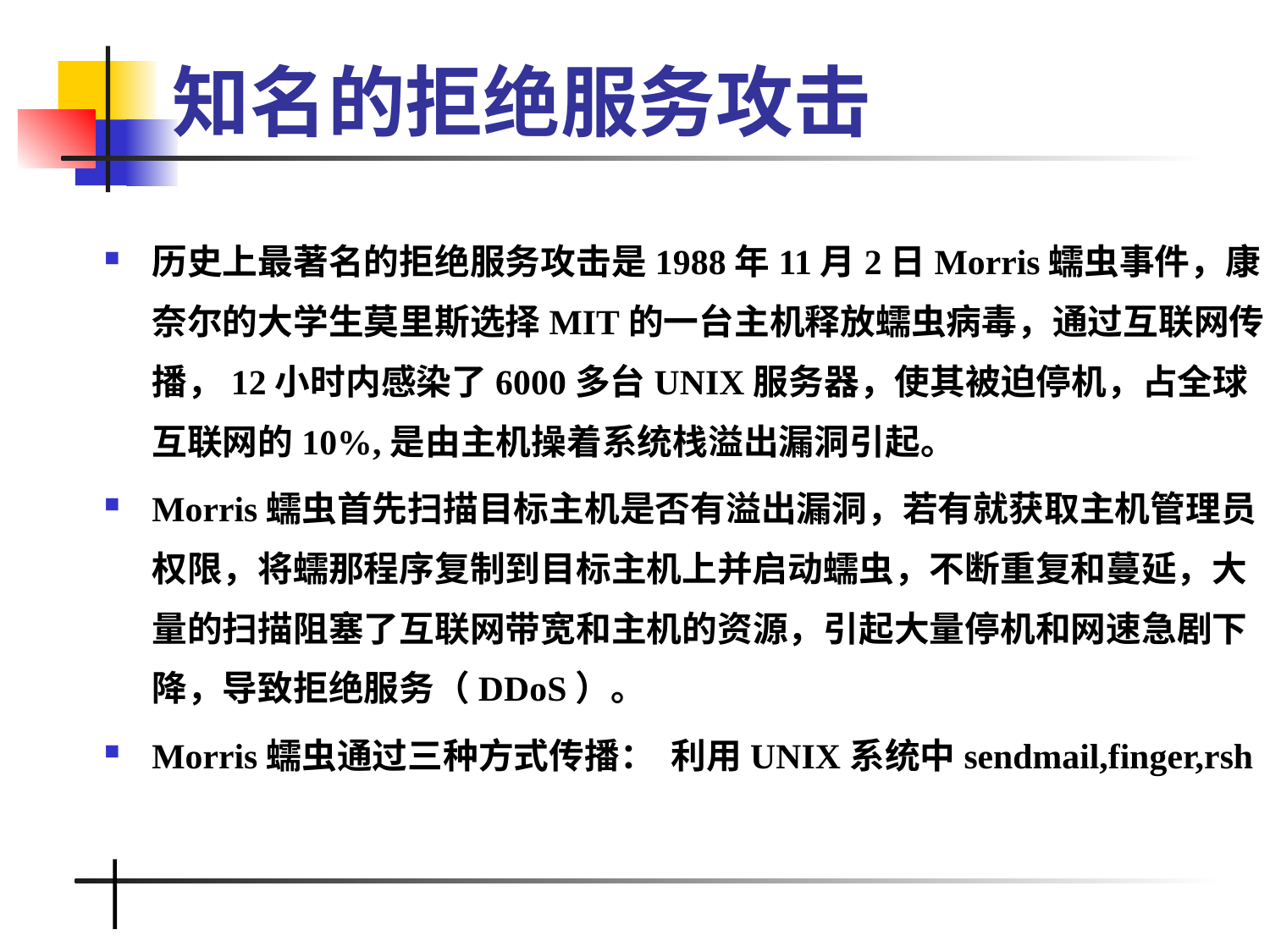

# 知名的拒绝服务攻击
历史上最著名的拒绝服务攻击是1988年11月2日Morris蠕虫事件，康奈尔的大学生莫里斯选择MIT的一台主机释放蠕虫病毒，通过互联网传播，12小时内感染了6000多台UNIX服务器，使其被迫停机，占全球互联网的10%,是由主机操着系统栈溢出漏洞引起。
Morris蠕虫首先扫描目标主机是否有溢出漏洞，若有就获取主机管理员权限，将蠕那程序复制到目标主机上并启动蠕虫，不断重复和蔓延，大量的扫描阻塞了互联网带宽和主机的资源，引起大量停机和网速急剧下降，导致拒绝服务（DDoS）。
Morris蠕虫通过三种方式传播：  利用UNIX系统中sendmail,finger,rsh